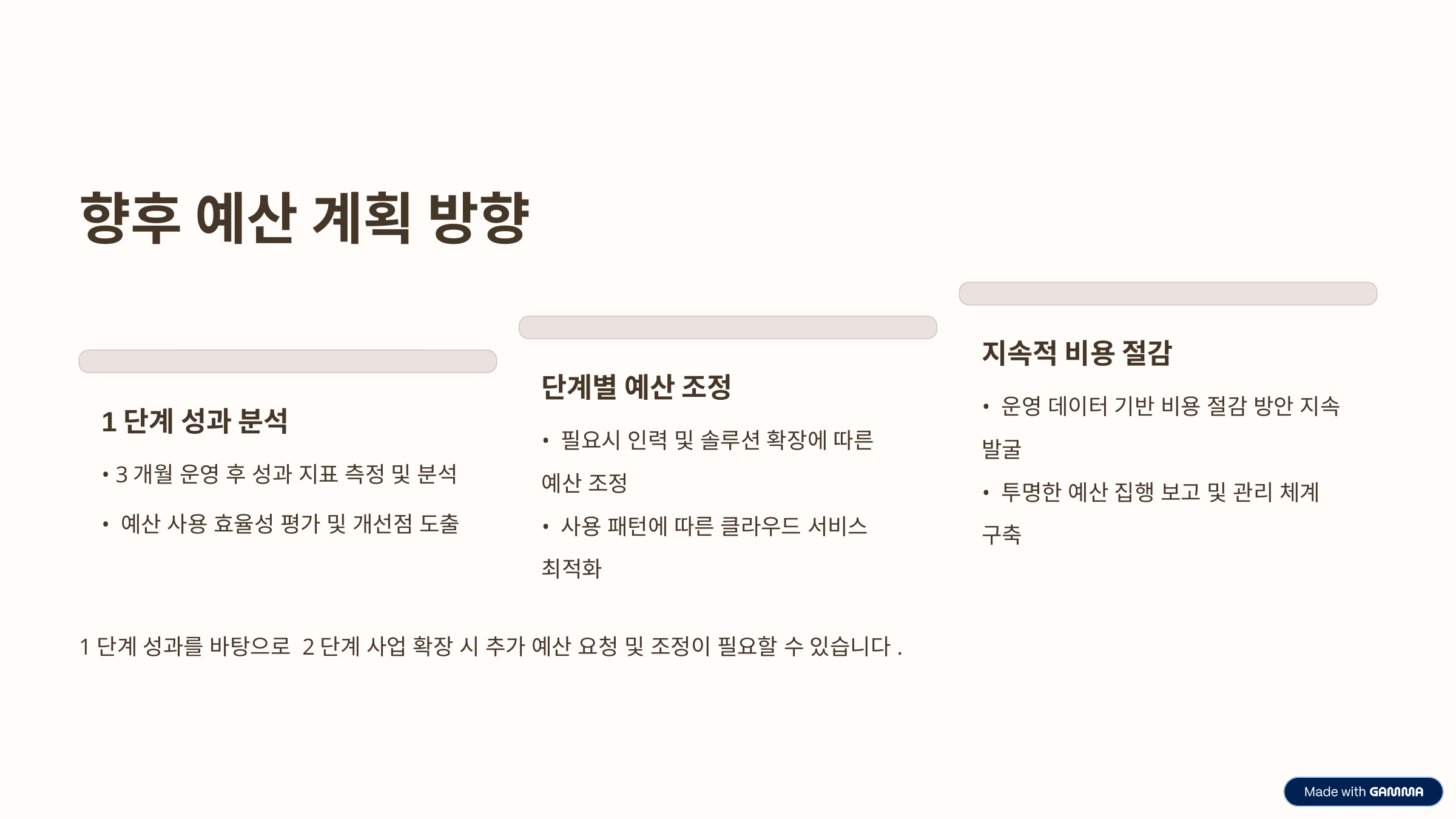

향후 예산 계획 방향

지속적 비용 절감

단계별 예산 조정
• 운영 데이터 기반 비용 절감 방안 지속 발굴
1단계 성과 분석
• 필요시 인력 및 솔루션 확장에 따른 예산 조정
• 3개월 운영 후 성과 지표 측정 및 분석
• 투명한 예산 집행 보고 및 관리 체계 구축
• 예산 사용 효율성 평가 및 개선점 도출
• 사용 패턴에 따른 클라우드 서비스 최적화
1단계 성과를 바탕으로 2단계 사업 확장 시 추가 예산 요청 및 조정이 필요할 수 있습니다.